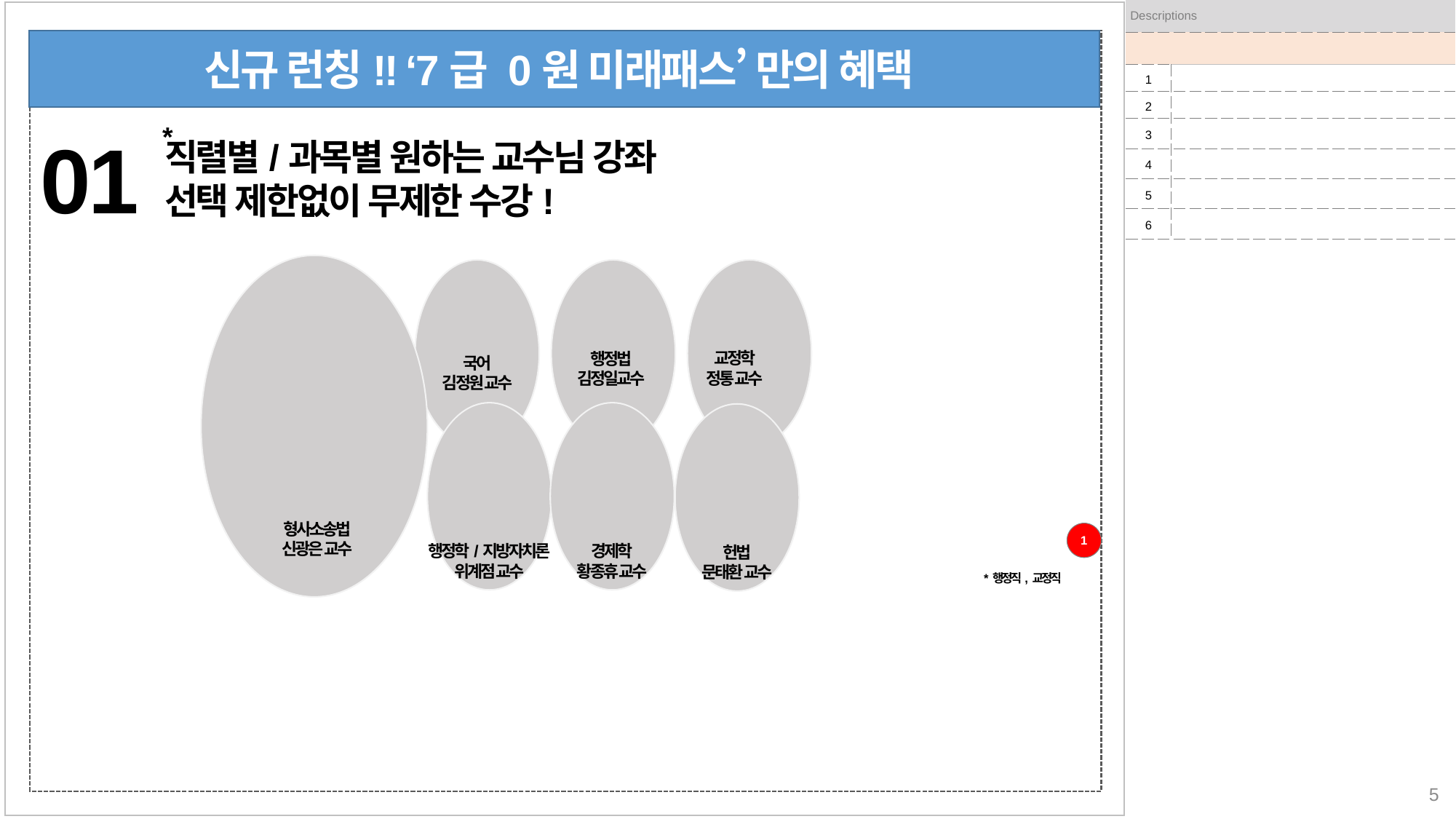

| Descriptions |  |
| --- | --- |
|  |  |
| 1 |  |
| 2 |  |
| 3 |  |
| 4 |  |
| 5 |  |
| 6 |  |

신규 런칭!! ‘7급 0원 미래패스’ 만의 혜택
*
01
직렬별/과목별 원하는 교수님 강좌
선택 제한없이 무제한 수강!

교정학
정통 교수

행정법
김정일교수
국어
김정원 교수

형사소송법
신광은 교수
1
행정학/지방자치론
위계점 교수
경제학
황종휴 교수
헌법
문태환 교수
* 행정직, 교정직
5